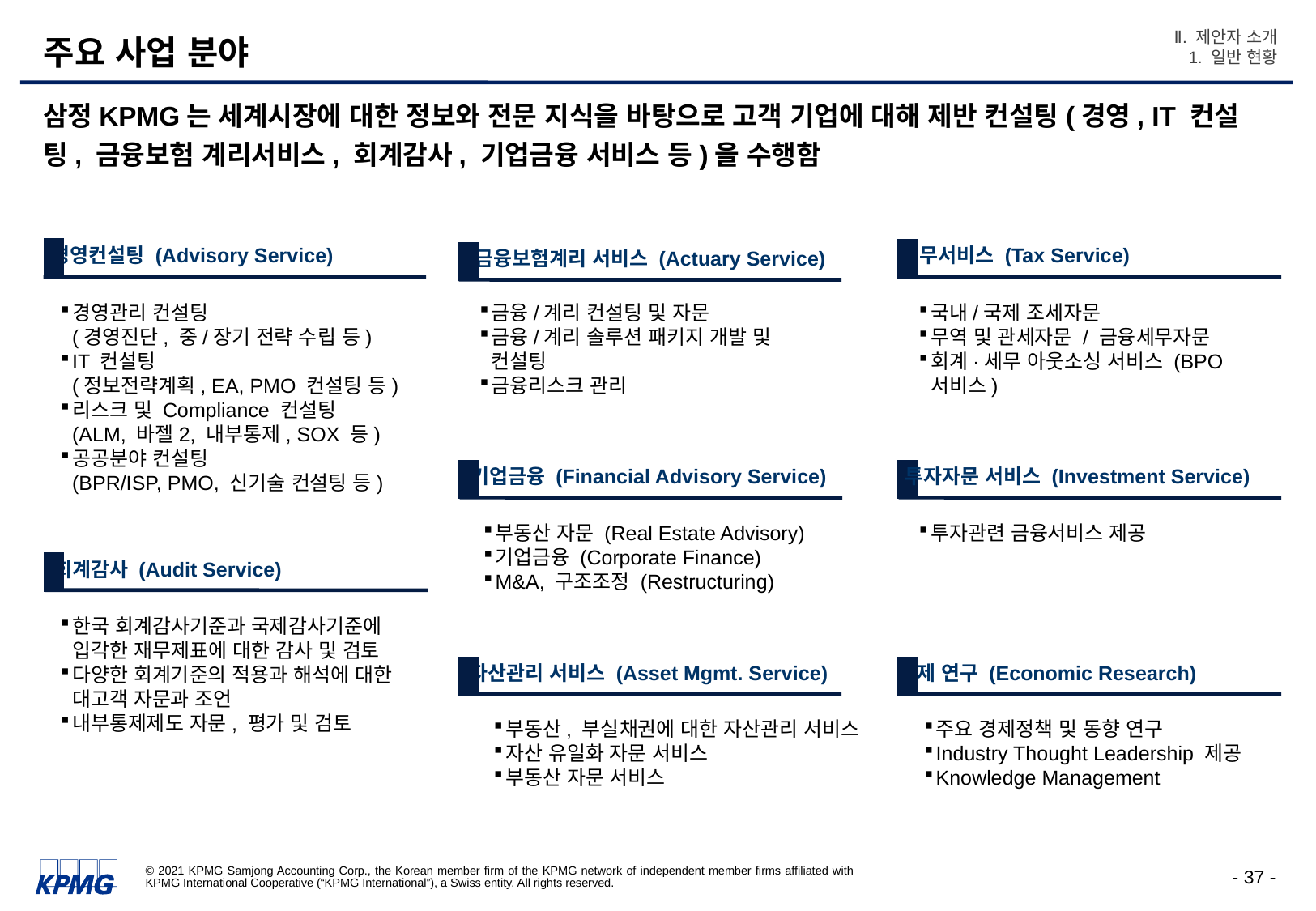

Ⅱ. 제안자 소개
1. 일반 현황
# 주요 사업 분야
삼정KPMG는 세계시장에 대한 정보와 전문 지식을 바탕으로 고객 기업에 대해 제반 컨설팅(경영, IT 컨설팅, 금융보험 계리서비스, 회계감사, 기업금융 서비스 등)을 수행함
경영컨설팅 (Advisory Service)
세무서비스 (Tax Service)

금융보험계리 서비스 (Actuary Service)

경영관리 컨설팅
(경영진단, 중/장기 전략 수립 등)
IT 컨설팅
(정보전략계획, EA, PMO 컨설팅 등)
리스크 및 Compliance 컨설팅
(ALM, 바젤2, 내부통제, SOX 등)
공공분야 컨설팅
(BPR/ISP, PMO, 신기술 컨설팅 등)
금융/계리 컨설팅 및 자문
금융/계리 솔루션 패키지 개발 및 컨설팅
금융리스크 관리

국내/국제 조세자문
무역 및 관세자문 / 금융세무자문
회계·세무 아웃소싱 서비스 (BPO 서비스)
기업금융 (Financial Advisory Service)
투자자문 서비스 (Investment Service)

부동산 자문 (Real Estate Advisory)
기업금융 (Corporate Finance)
M&A, 구조조정 (Restructuring)
투자관련 금융서비스 제공
회계감사 (Audit Service)

한국 회계감사기준과 국제감사기준에 입각한 재무제표에 대한 감사 및 검토
다양한 회계기준의 적용과 해석에 대한
대고객 자문과 조언
내부통제제도 자문, 평가 및 검토
자산관리 서비스 (Asset Mgmt. Service)
경제 연구 (Economic Research)

부동산, 부실채권에 대한 자산관리 서비스
자산 유일화 자문 서비스
부동산 자문 서비스
주요 경제정책 및 동향 연구
Industry Thought Leadership 제공
Knowledge Management